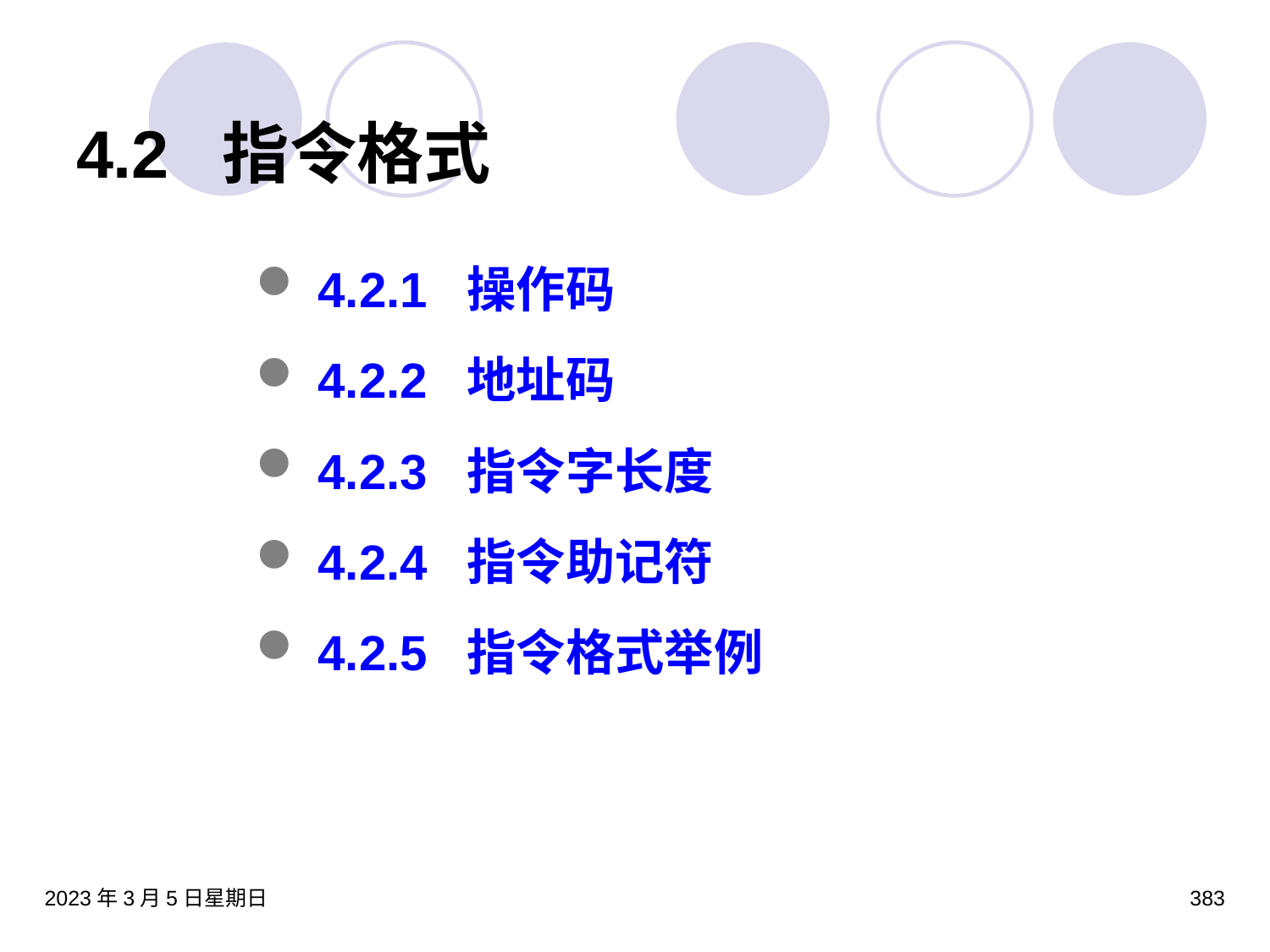

# 4.2  指令格式
4.2.1  操作码
4.2.2  地址码
4.2.3  指令字长度
4.2.4  指令助记符
4.2.5  指令格式举例
2023年3月5日星期日
383